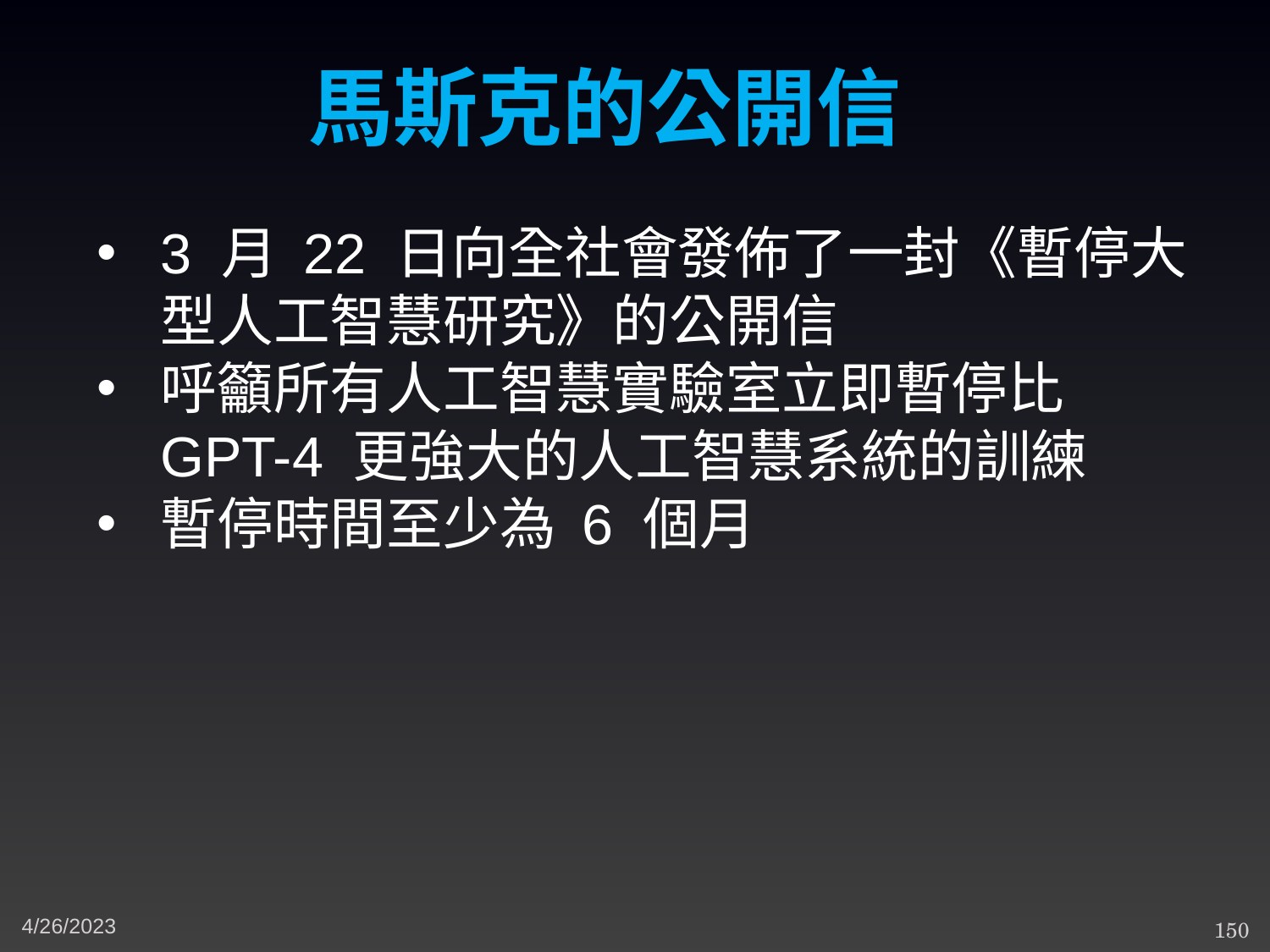

馬斯克的公開信
3 月 22 日向全社會發佈了一封《暫停大型人工智慧研究》的公開信
呼籲所有人工智慧實驗室立即暫停比 GPT-4 更強大的人工智慧系統的訓練
暫停時間至少為 6 個月
4/26/2023
150